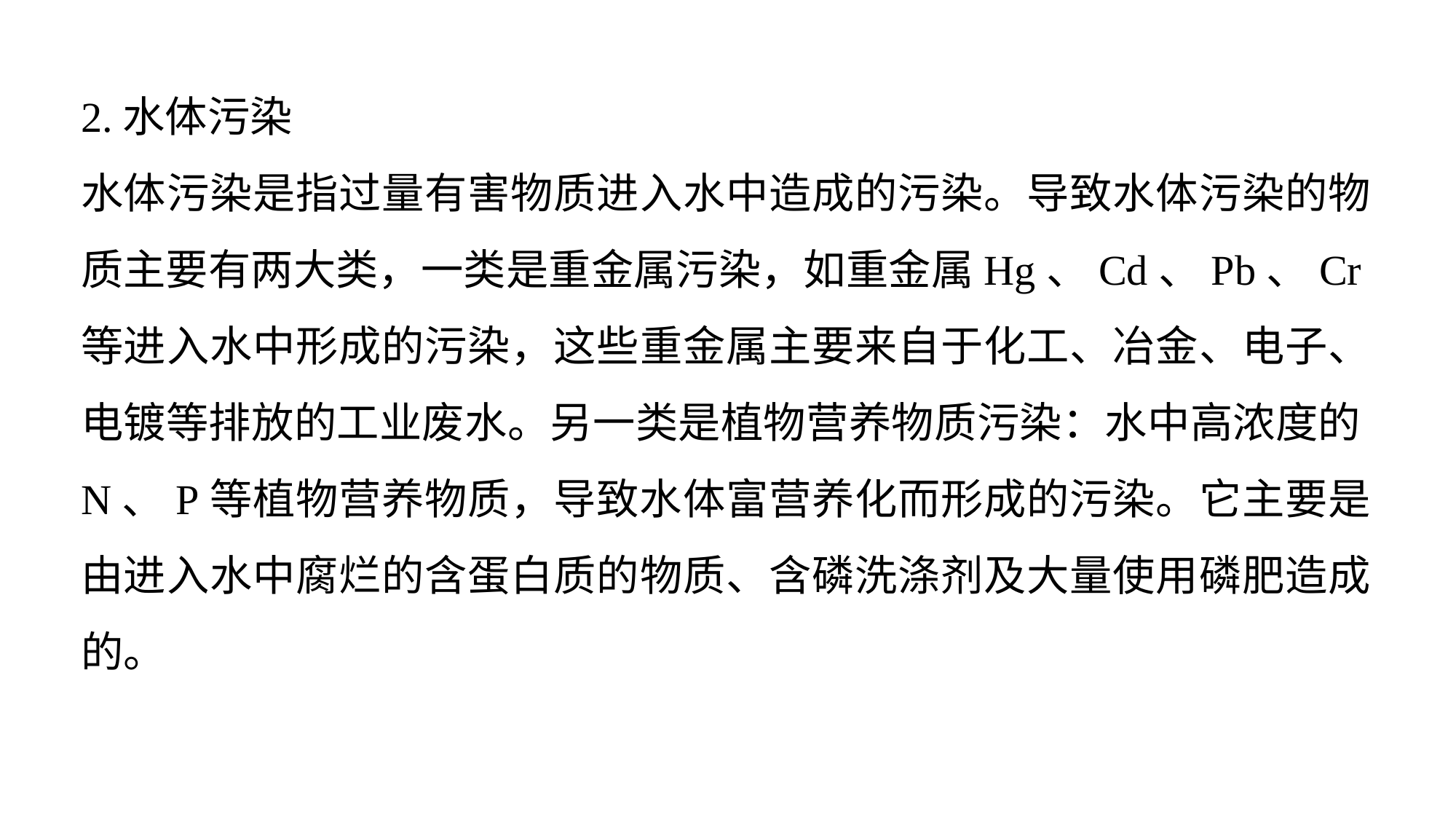

2.水体污染
水体污染是指过量有害物质进入水中造成的污染。导致水体污染的物质主要有两大类，一类是重金属污染，如重金属Hg、Cd、Pb、Cr等进入水中形成的污染，这些重金属主要来自于化工、冶金、电子、电镀等排放的工业废水。另一类是植物营养物质污染：水中高浓度的N、P等植物营养物质，导致水体富营养化而形成的污染。它主要是由进入水中腐烂的含蛋白质的物质、含磷洗涤剂及大量使用磷肥造成的。